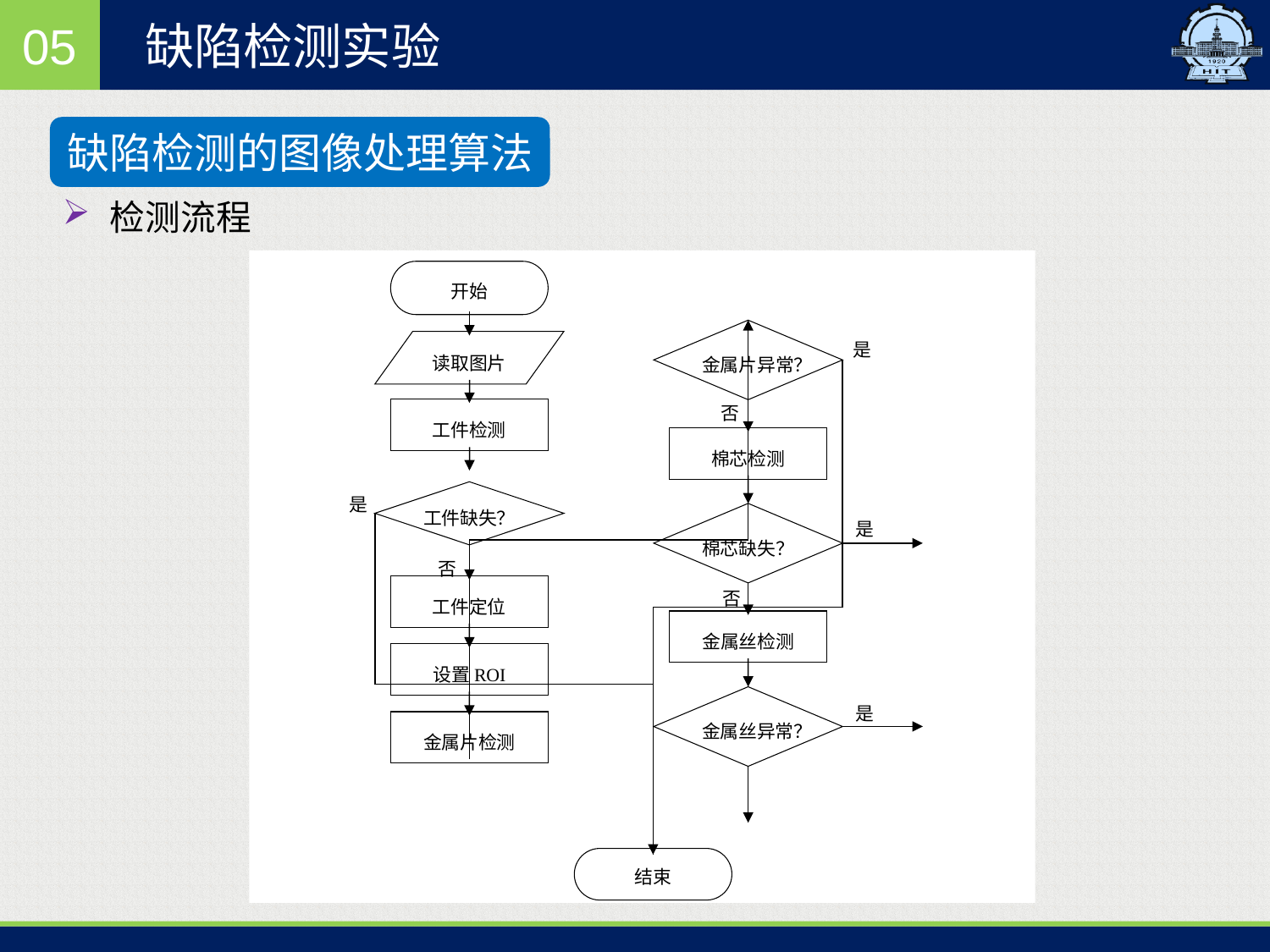

05
缺陷检测实验
缺陷检测的图像处理算法
检测流程

开始
金属片异常？
是
读取图片
否
工件检测
棉芯检测
工件缺失？
是
棉芯缺失？
是
否
否
工件定位
金属丝检测
设置ROI
金属丝异常？
是
金属片检测

结束